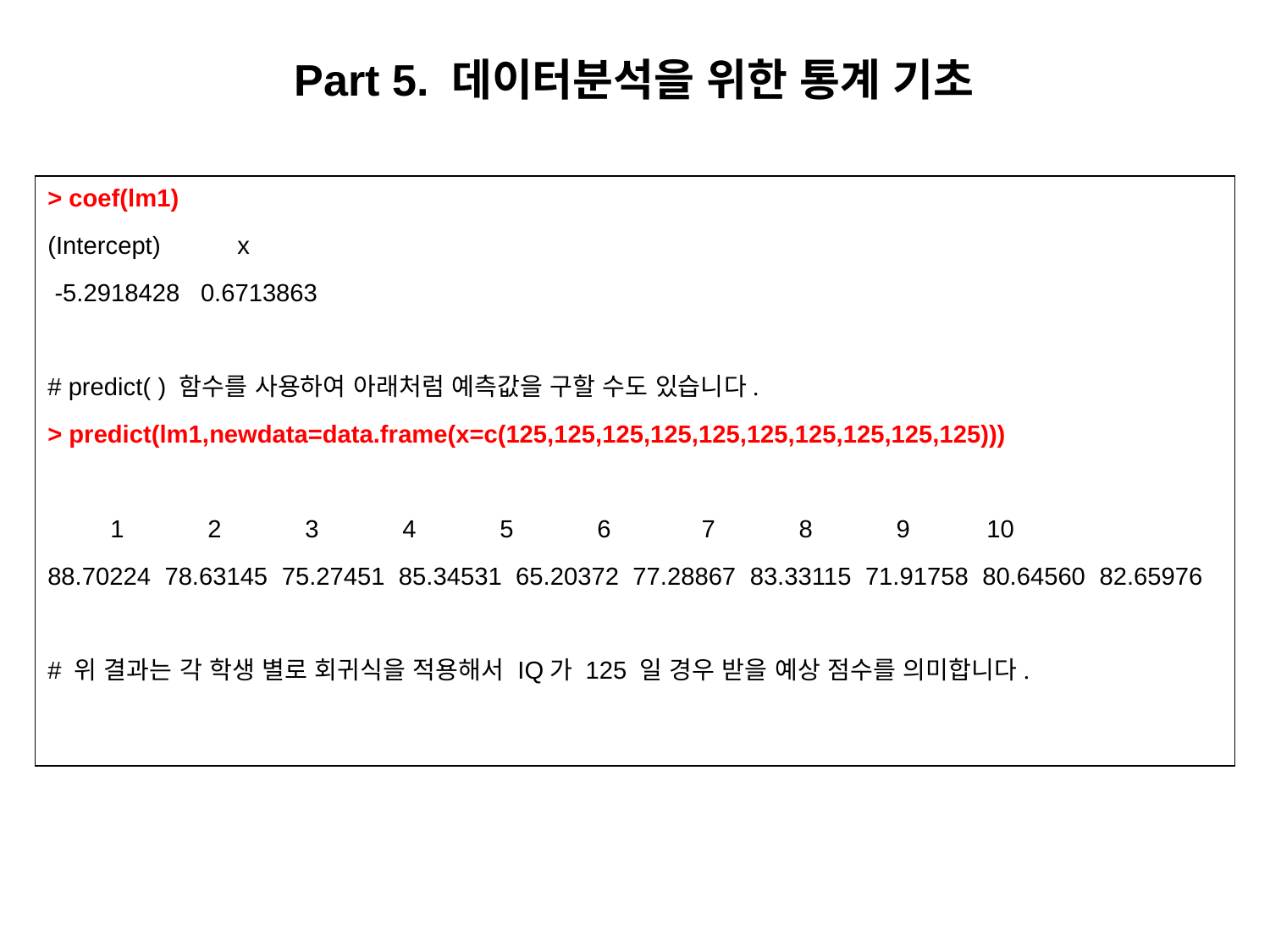

Part 5. 데이터분석을 위한 통계 기초
> coef(lm1)
(Intercept)           x
 -5.2918428   0.6713863

# predict( ) 함수를 사용하여 아래처럼 예측값을 구할 수도 있습니다.
> predict(lm1,newdata=data.frame(x=c(125,125,125,125,125,125,125,125,125,125)))

         1            2            3            4            5            6             7            8            9           10
88.70224  78.63145  75.27451  85.34531  65.20372  77.28867  83.33115  71.91758  80.64560  82.65976

# 위 결과는 각 학생 별로 회귀식을 적용해서 IQ가 125 일 경우 받을 예상 점수를 의미합니다.